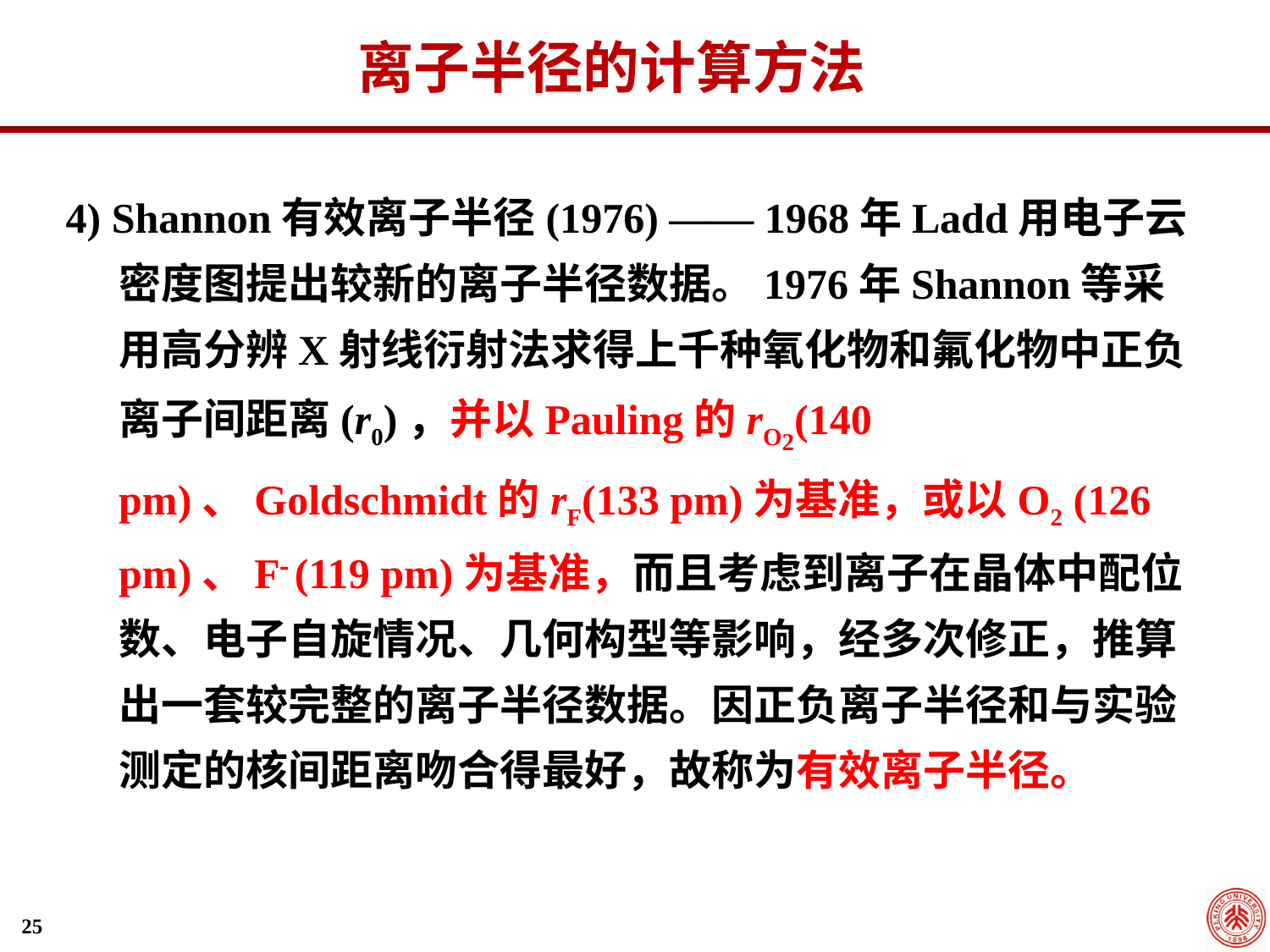

离子半径的计算方法

4) Shannon有效离子半径(1976) —— 1968年Ladd用电子云密度图提出较新的离子半径数据。1976年Shannon等采用高分辨X射线衍射法求得上千种氧化物和氟化物中正负离子间距离(r0)，并以Pauling的rO2(140 pm)、Goldschmidt的rF(133 pm)为基准，或以O2 (126 pm)、F− (119 pm)为基准，而且考虑到离子在晶体中配位数、电子自旋情况、几何构型等影响，经多次修正，推算出一套较完整的离子半径数据。因正负离子半径和与实验测定的核间距离吻合得最好，故称为有效离子半径。
25